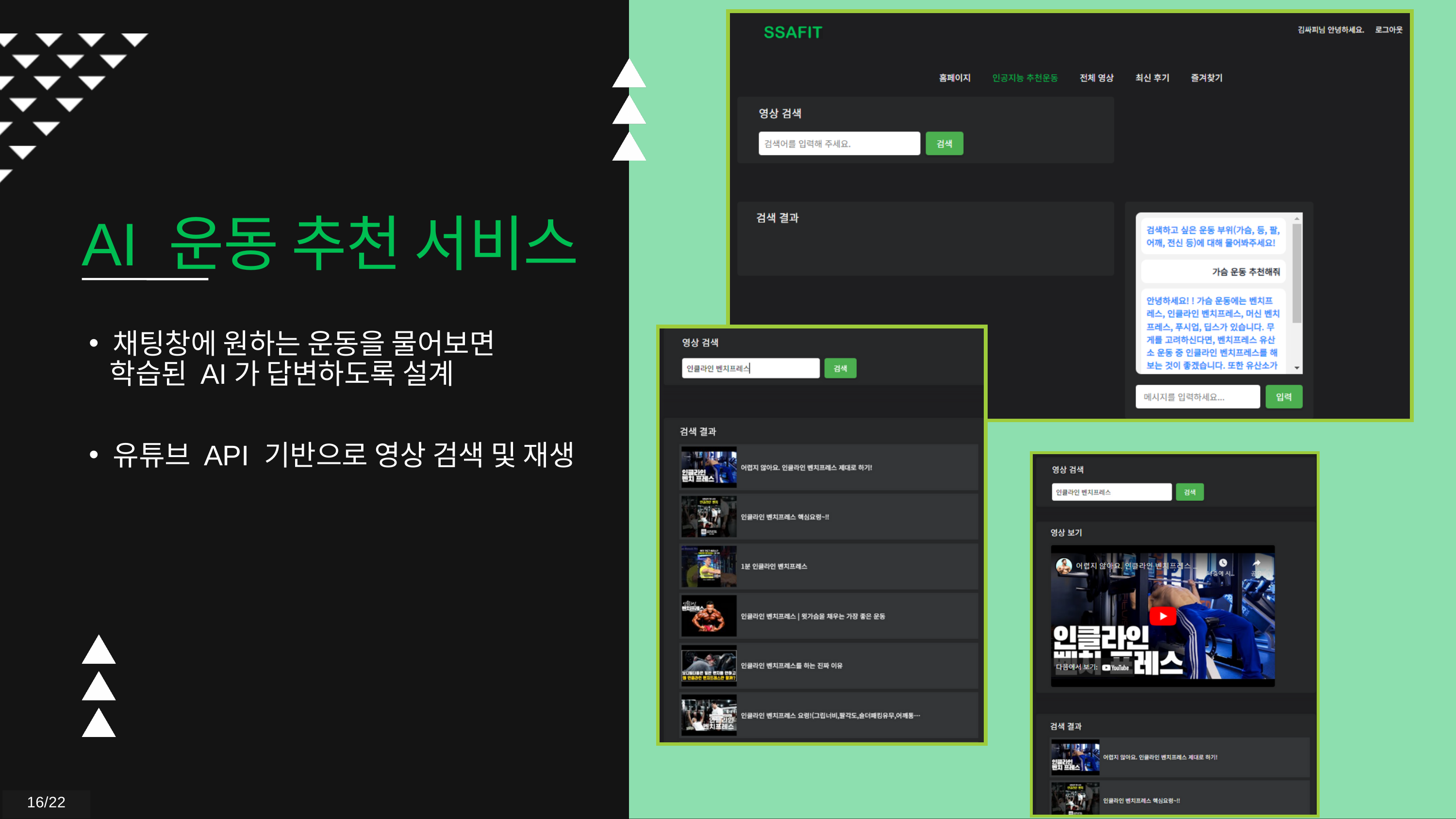

AI 운동 추천 서비스

채팅창에 원하는 운동을 물어보면
      학습된 AI가 답변하도록 설계
유튜브 API 기반으로 영상 검색 및 재생

16/22